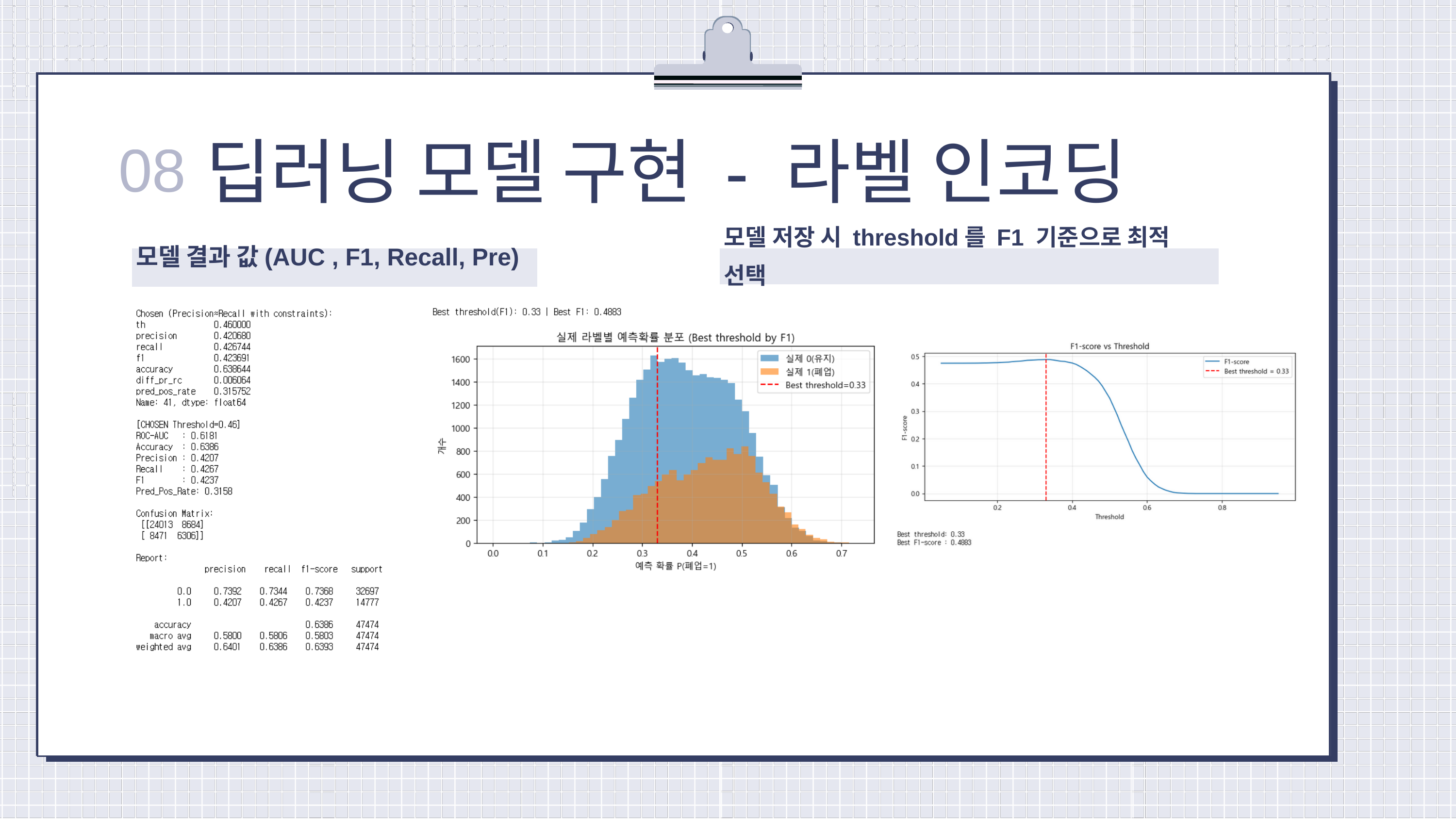

딥러닝 모델 구현 - 라벨 인코딩
08

모델 결과 값(AUC , F1, Recall, Pre)

모델 저장 시 threshold를 F1 기준으로 최적 선택